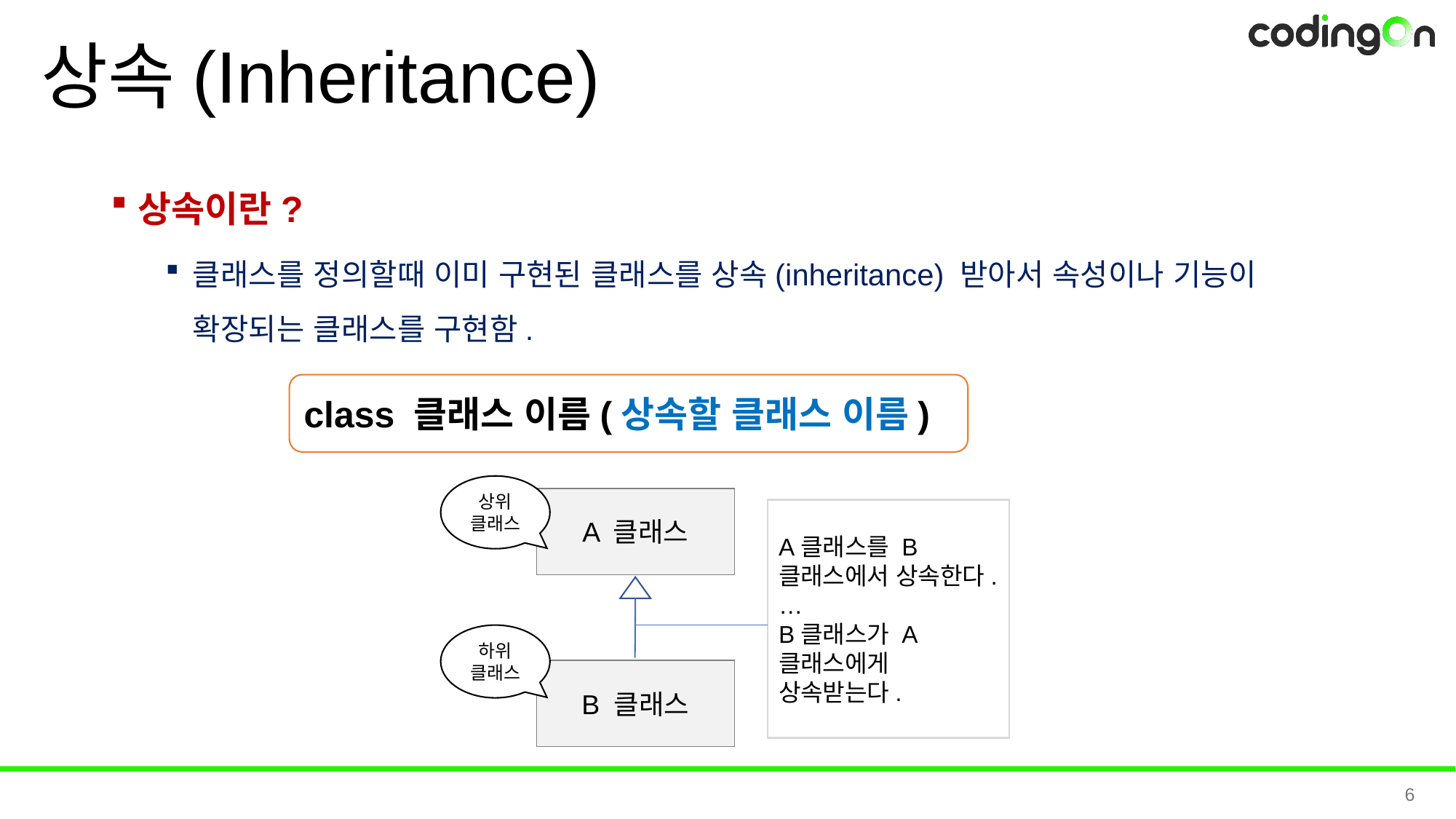

# 상속(Inheritance)
상속이란?
클래스를 정의할때 이미 구현된 클래스를 상속(inheritance) 받아서 속성이나 기능이 확장되는 클래스를 구현함.

class 클래스 이름(상속할 클래스 이름)

상위
클래스

A 클래스

A클래스를 B클래스에서 상속한다.
…
B클래스가 A클래스에게 상속받는다.

하위
클래스

B 클래스

6